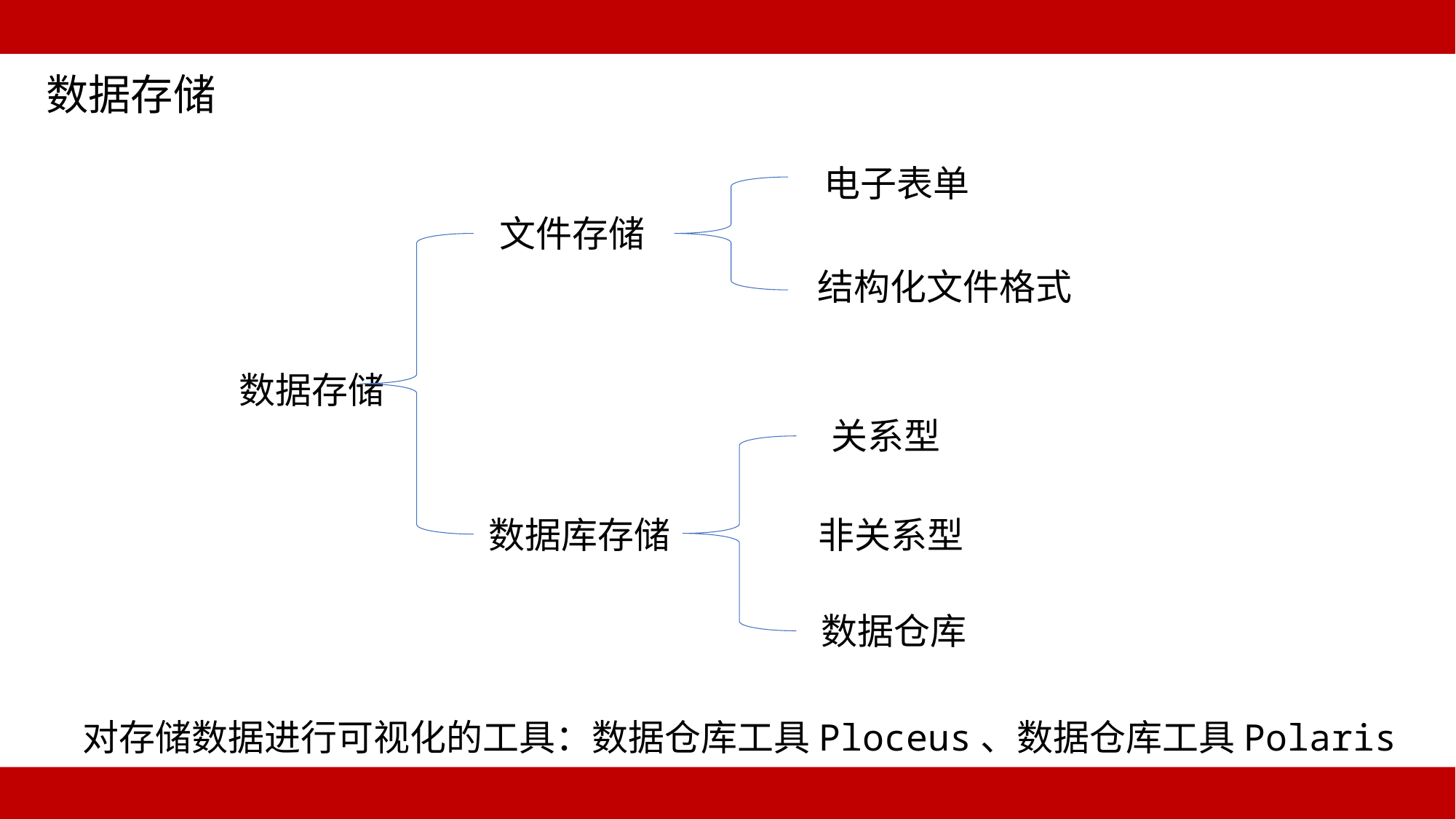

数据存储
电子表单

文件存储

结构化文件格式
数据存储
关系型

数据库存储
非关系型
数据仓库
对存储数据进行可视化的工具：数据仓库工具Ploceus、数据仓库工具Polaris